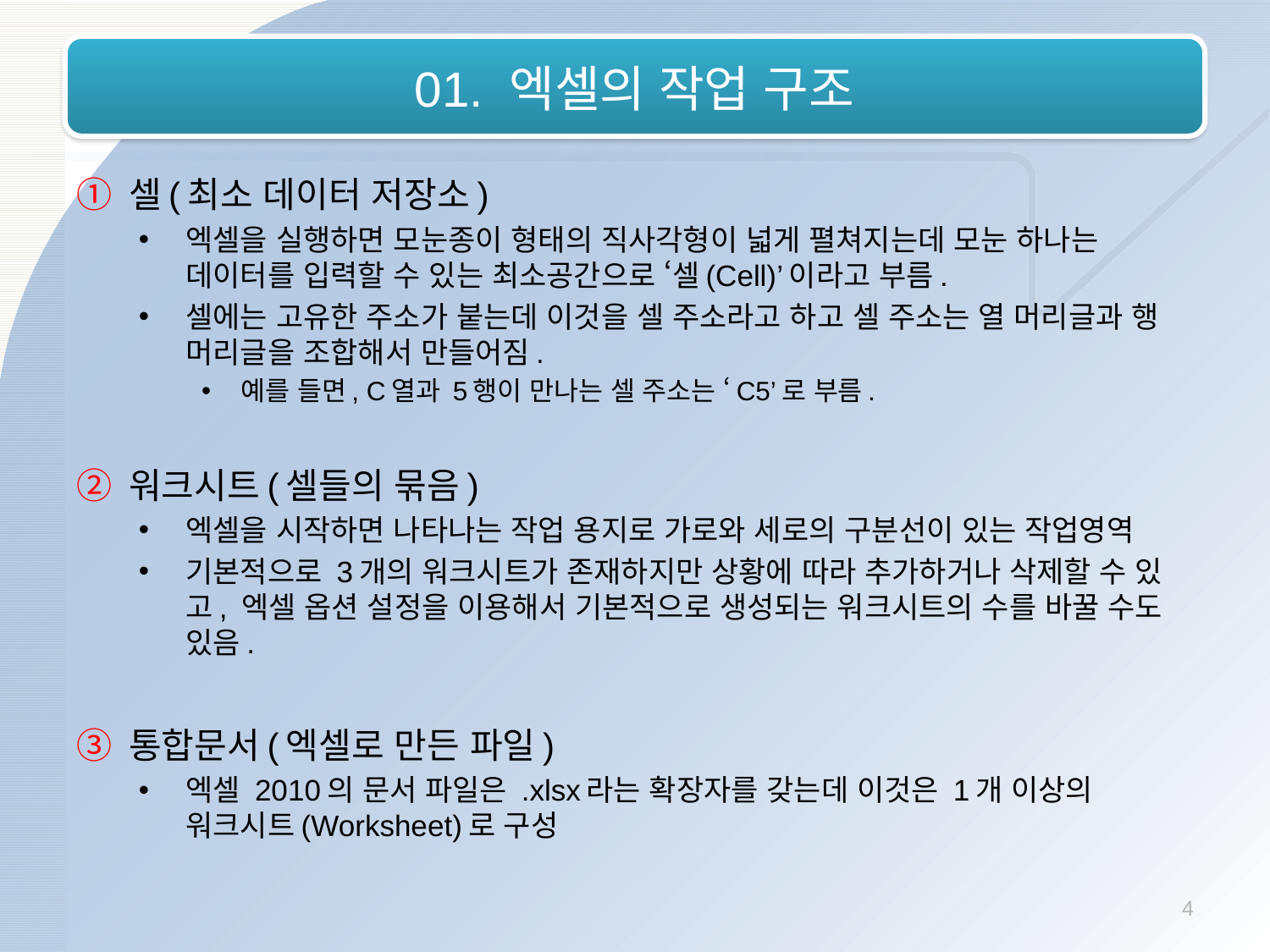

# 01. 엑셀의 작업 구조
① 셀(최소 데이터 저장소)
엑셀을 실행하면 모눈종이 형태의 직사각형이 넓게 펼쳐지는데 모눈 하나는 데이터를 입력할 수 있는 최소공간으로 ‘셀(Cell)’이라고 부름.
셀에는 고유한 주소가 붙는데 이것을 셀 주소라고 하고 셀 주소는 열 머리글과 행 머리글을 조합해서 만들어짐.
예를 들면, C열과 5행이 만나는 셀 주소는 ‘C5’로 부름.

② 워크시트(셀들의 묶음)
엑셀을 시작하면 나타나는 작업 용지로 가로와 세로의 구분선이 있는 작업영역
기본적으로 3개의 워크시트가 존재하지만 상황에 따라 추가하거나 삭제할 수 있고, 엑셀 옵션 설정을 이용해서 기본적으로 생성되는 워크시트의 수를 바꿀 수도 있음.

③ 통합문서(엑셀로 만든 파일)
엑셀 2010의 문서 파일은 .xlsx라는 확장자를 갖는데 이것은 1개 이상의 워크시트(Worksheet)로 구성
4